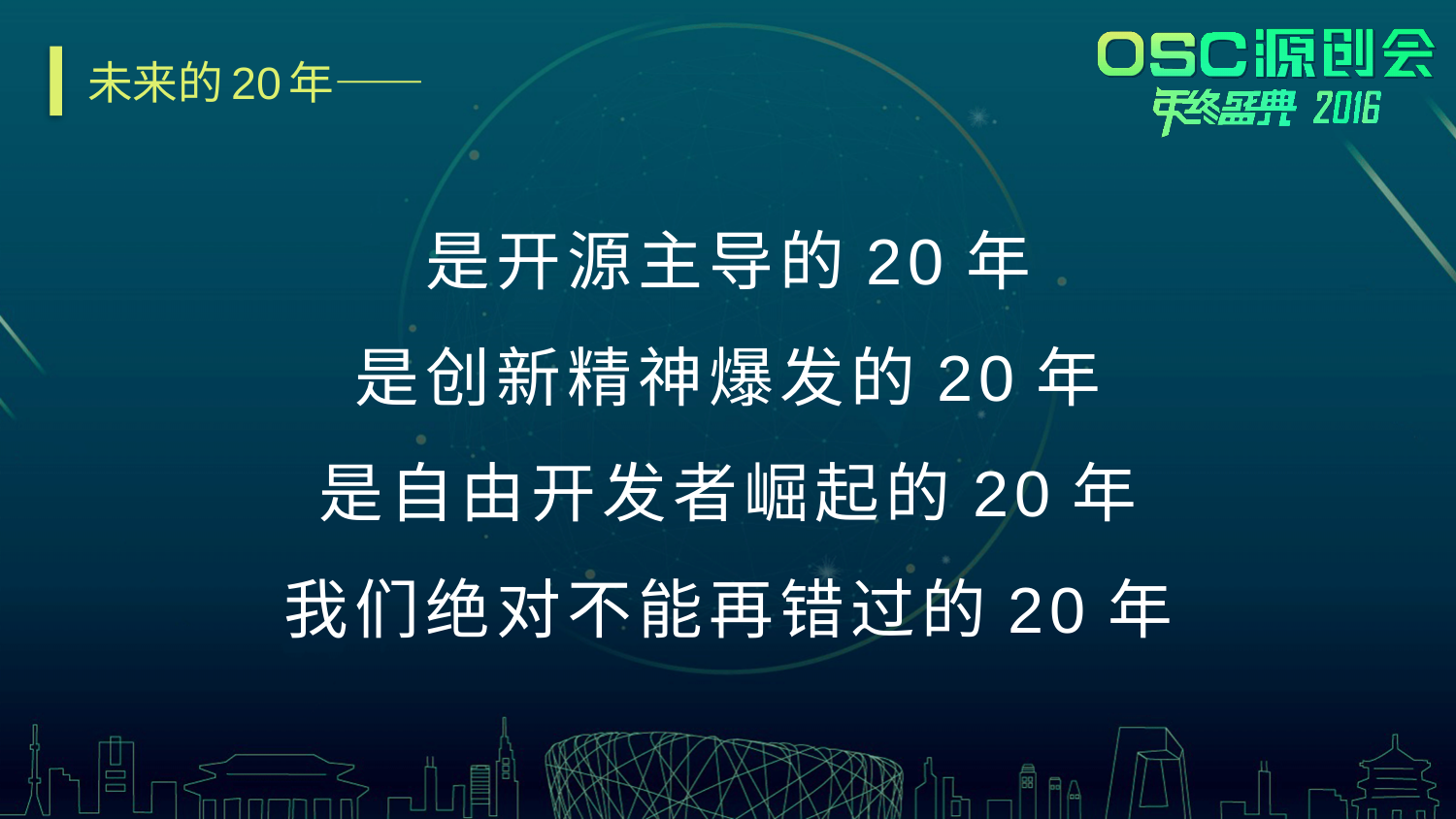

# 未来的20年——
是开源主导的20年
是创新精神爆发的20年
是自由开发者崛起的20年
我们绝对不能再错过的20年